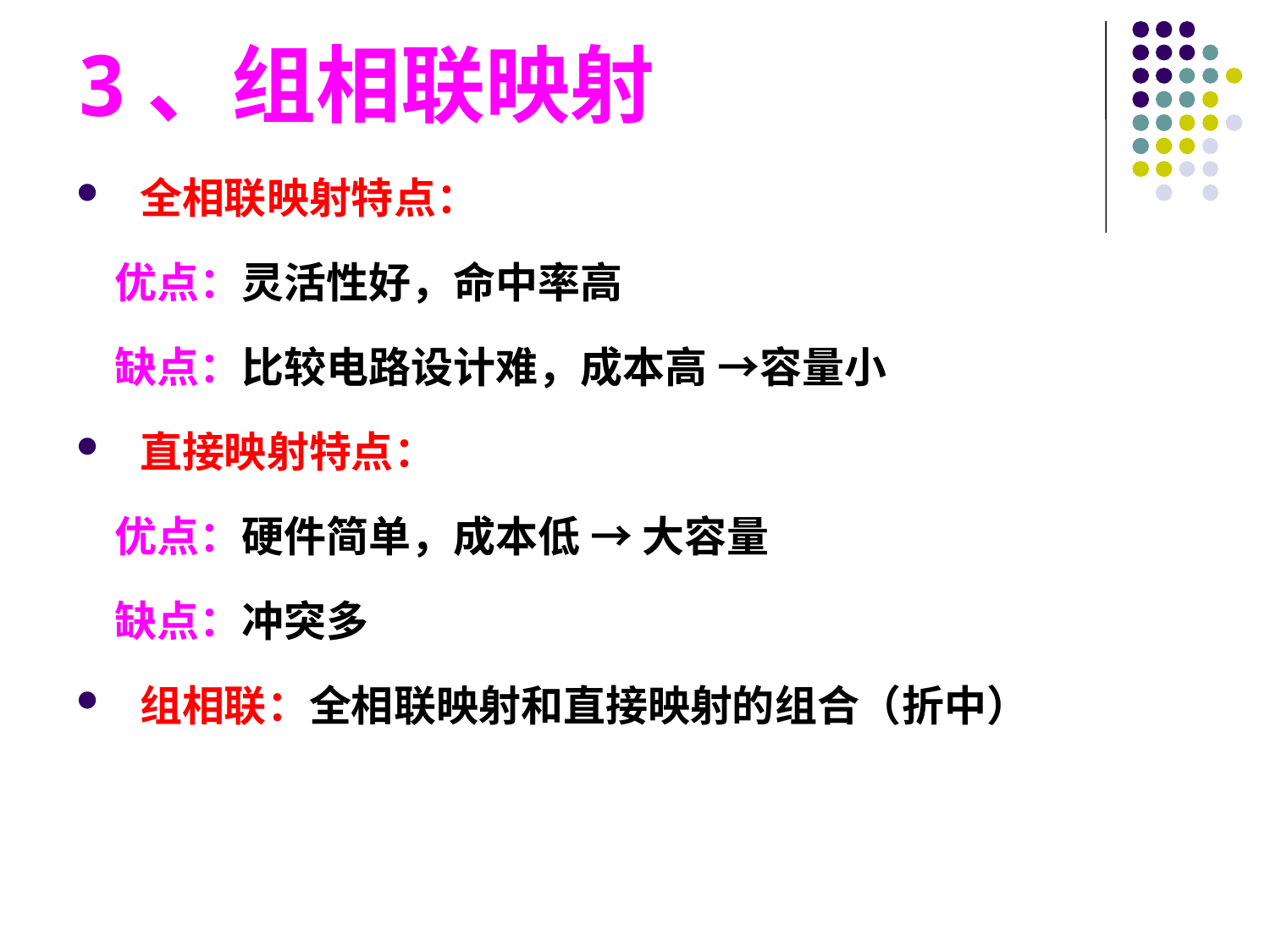

3、组相联映射
全相联映射特点：
   优点：灵活性好，命中率高
   缺点：比较电路设计难，成本高 →容量小
直接映射特点：
   优点：硬件简单，成本低 → 大容量
   缺点：冲突多
组相联：全相联映射和直接映射的组合（折中）

# 79